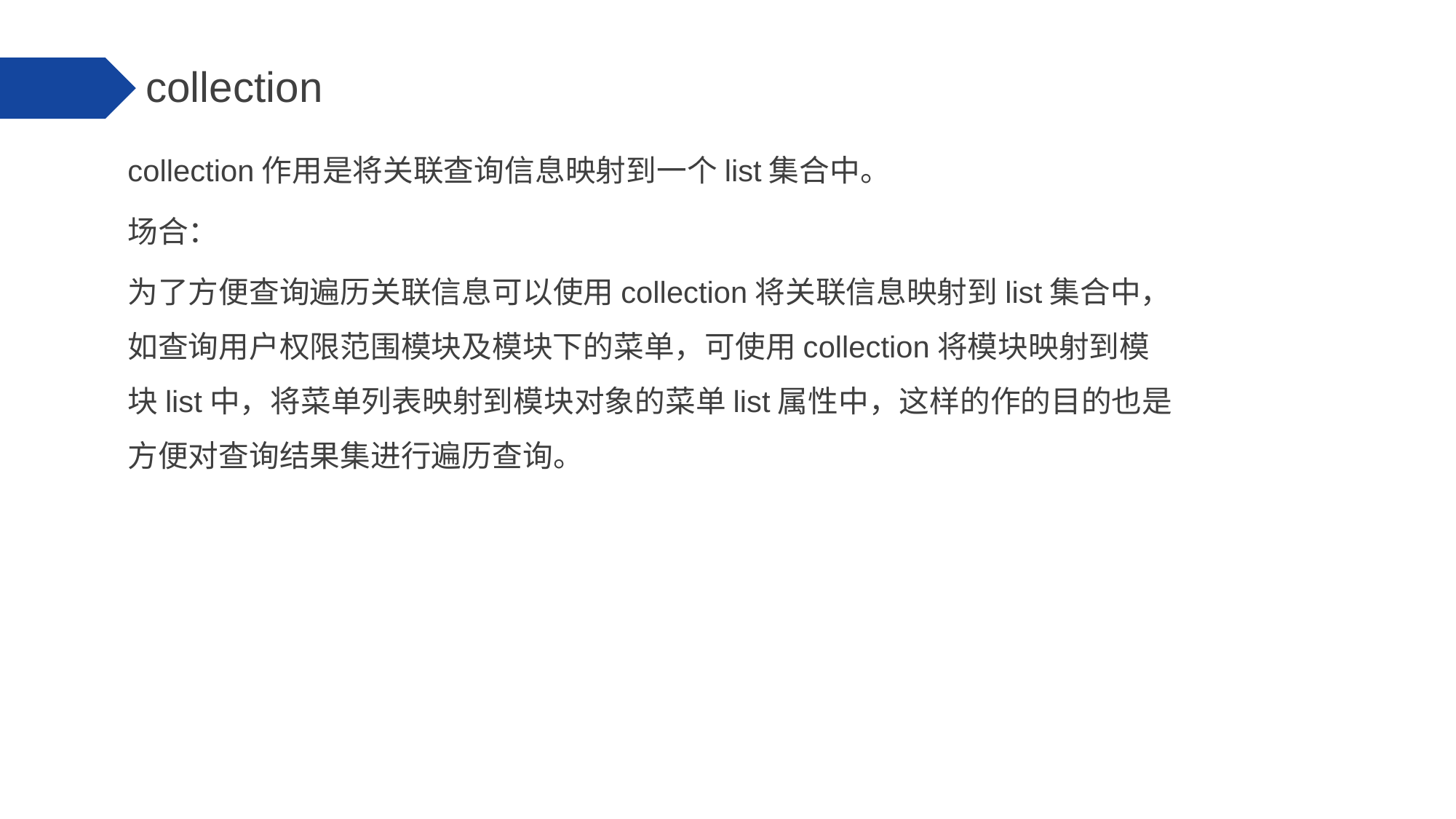

collection
collection作用是将关联查询信息映射到一个list集合中。
场合：
为了方便查询遍历关联信息可以使用collection将关联信息映射到list集合中，如查询用户权限范围模块及模块下的菜单，可使用collection将模块映射到模块list中，将菜单列表映射到模块对象的菜单list属性中，这样的作的目的也是方便对查询结果集进行遍历查询。